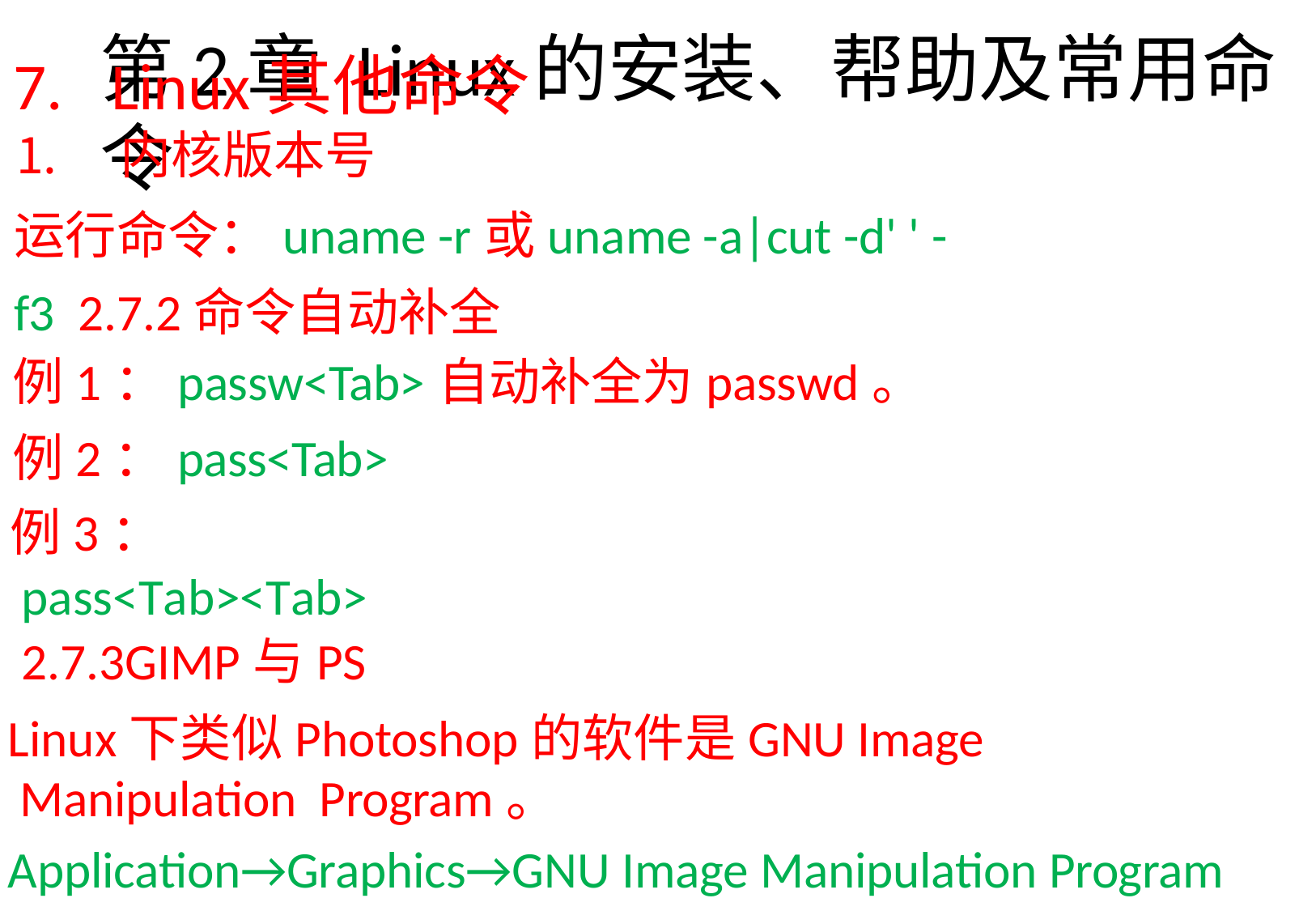

Linux其他命令
内核版本号
运行命令：uname -r或uname -a|cut -d' ' -f3  2.7.2命令自动补全
例1：passw<Tab>自动补全为passwd。
例2：pass<Tab>
例3：pass<Tab><Tab>  2.7.3GIMP与PS
Linux下类似Photoshop的软件是GNU Image Manipulation  Program。
Application→Graphics→GNU Image Manipulation Program
# 第2章Linux的安装、帮助及常用命令